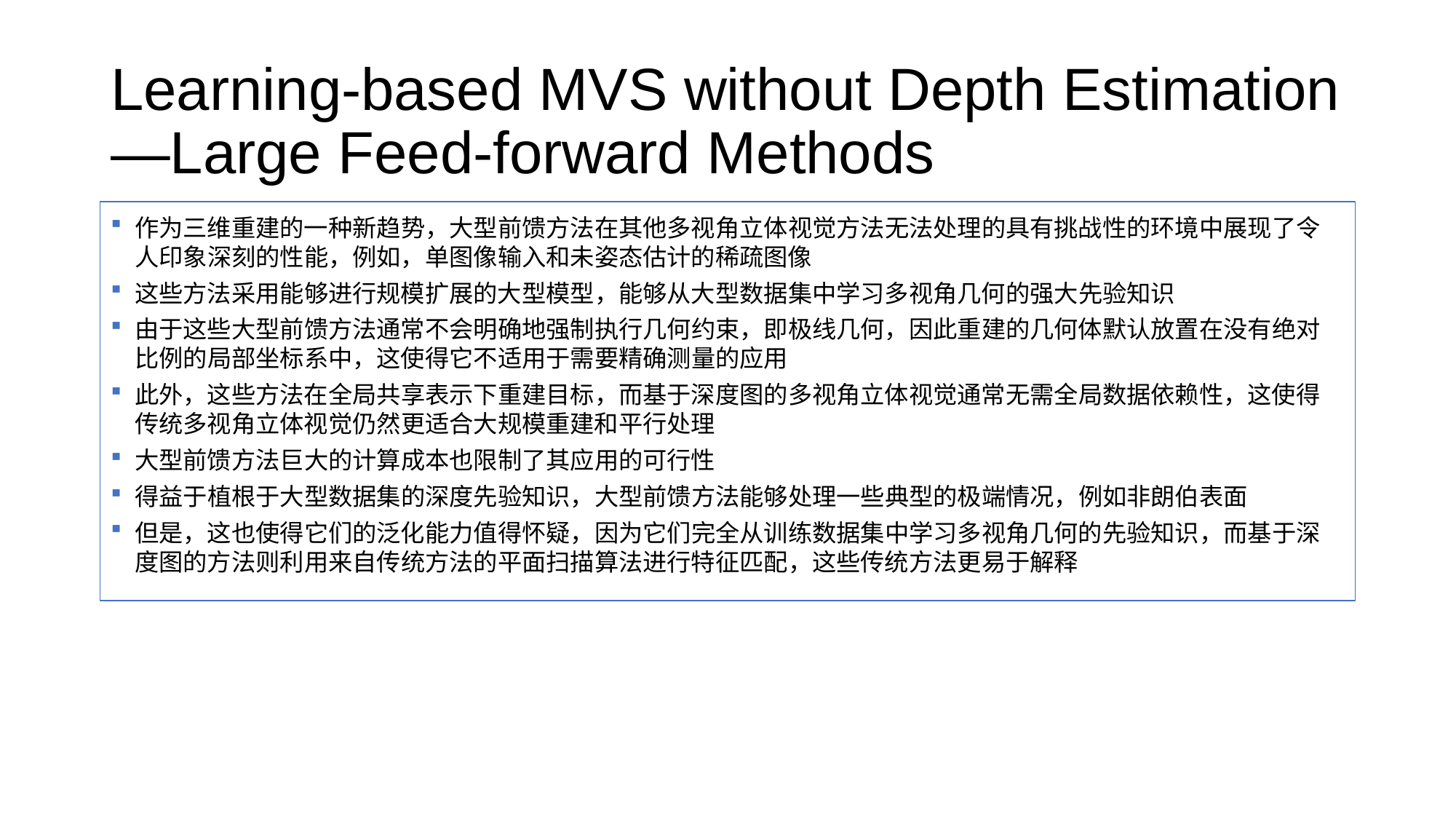

# Learning-based MVS without Depth Estimation —Large Feed-forward Methods
作为三维重建的一种新趋势，大型前馈方法在其他多视角立体视觉方法无法处理的具有挑战性的环境中展现了令人印象深刻的性能，例如，单图像输入和未姿态估计的稀疏图像
这些方法采用能够进行规模扩展的大型模型，能够从大型数据集中学习多视角几何的强大先验知识
由于这些大型前馈方法通常不会明确地强制执行几何约束，即极线几何，因此重建的几何体默认放置在没有绝对比例的局部坐标系中，这使得它不适用于需要精确测量的应用
此外，这些方法在全局共享表示下重建目标，而基于深度图的多视角立体视觉通常无需全局数据依赖性，这使得传统多视角立体视觉仍然更适合大规模重建和平行处理
大型前馈方法巨大的计算成本也限制了其应用的可行性
得益于植根于大型数据集的深度先验知识，大型前馈方法能够处理一些典型的极端情况，例如非朗伯表面
但是，这也使得它们的泛化能力值得怀疑，因为它们完全从训练数据集中学习多视角几何的先验知识，而基于深度图的方法则利用来自传统方法的平面扫描算法进行特征匹配，这些传统方法更易于解释